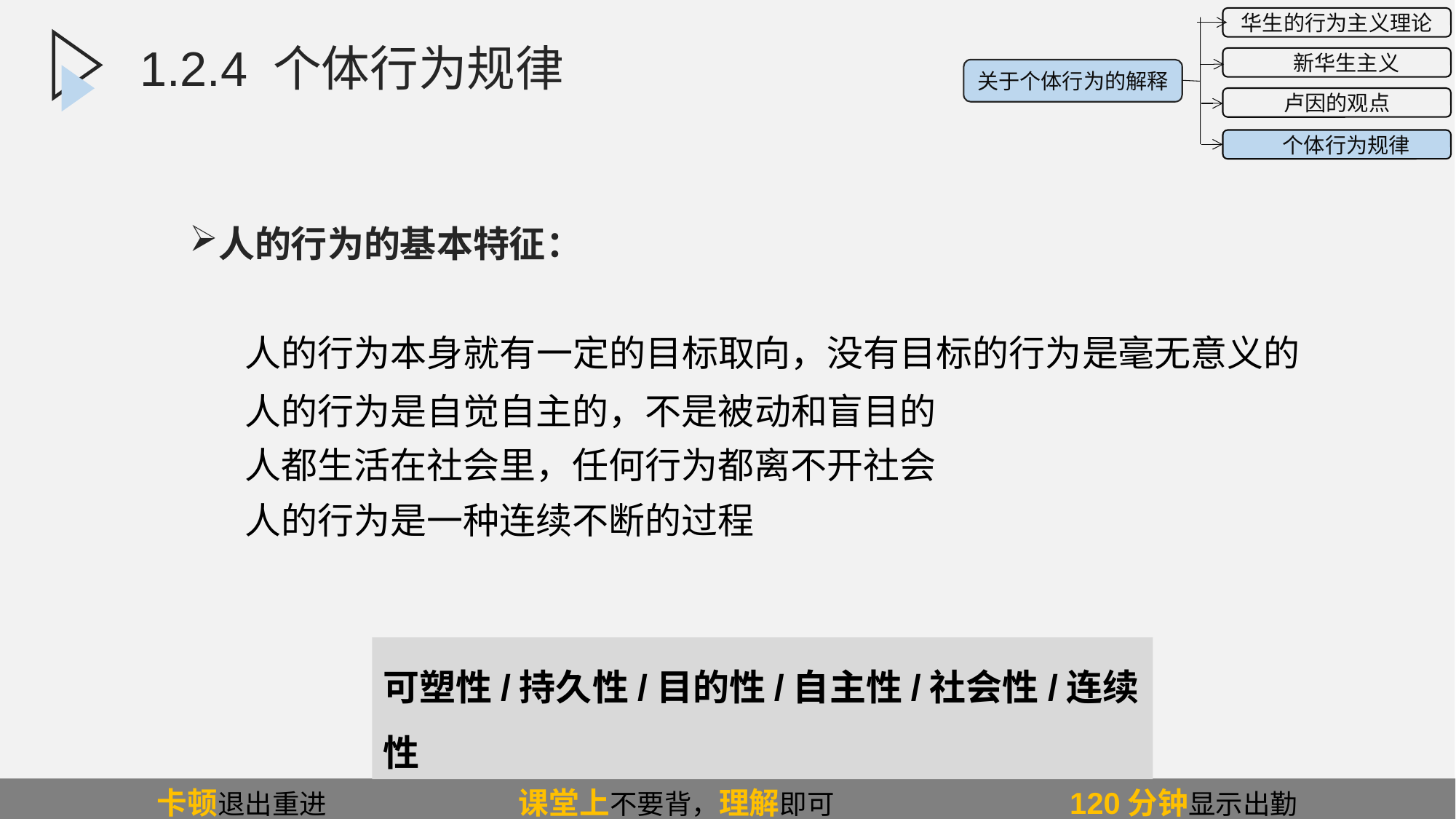

华生的行为主义理论
   新华生主义

卢因的观点
   个体行为规律
关于个体行为的解释
1.2.4 个体行为规律
人的行为的基本特征：
人的行为本身就有一定的目标取向，没有目标的行为是毫无意义的
人的行为是自觉自主的，不是被动和盲目的
人都生活在社会里，任何行为都离不开社会
人的行为是一种连续不断的过程
可塑性/持久性/目的性/自主性/社会性/连续性